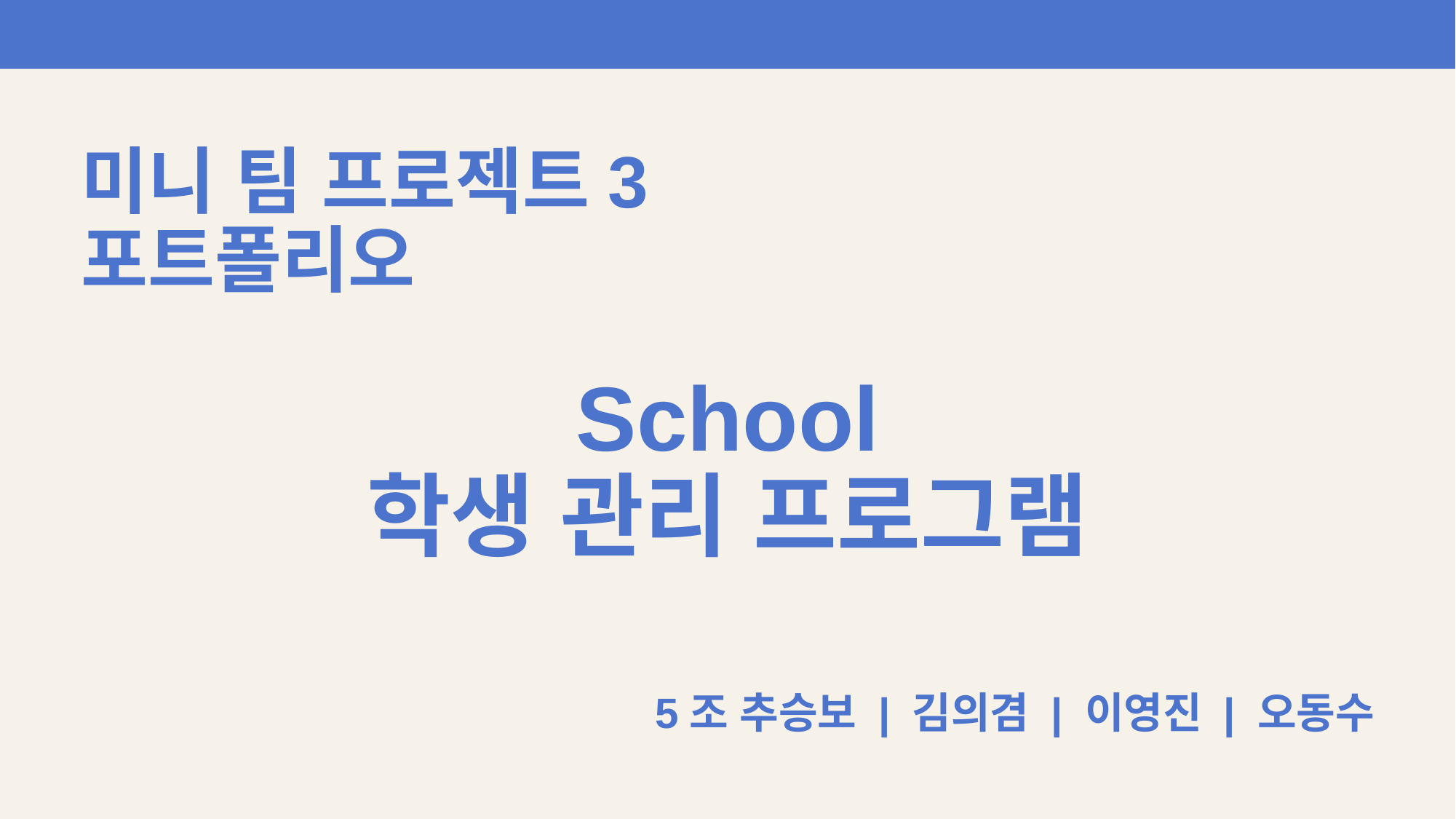

# 미니 팀 프로젝트3 포트폴리오
School
학생 관리 프로그램
5조 추승보 | 김의겸 | 이영진 | 오동수